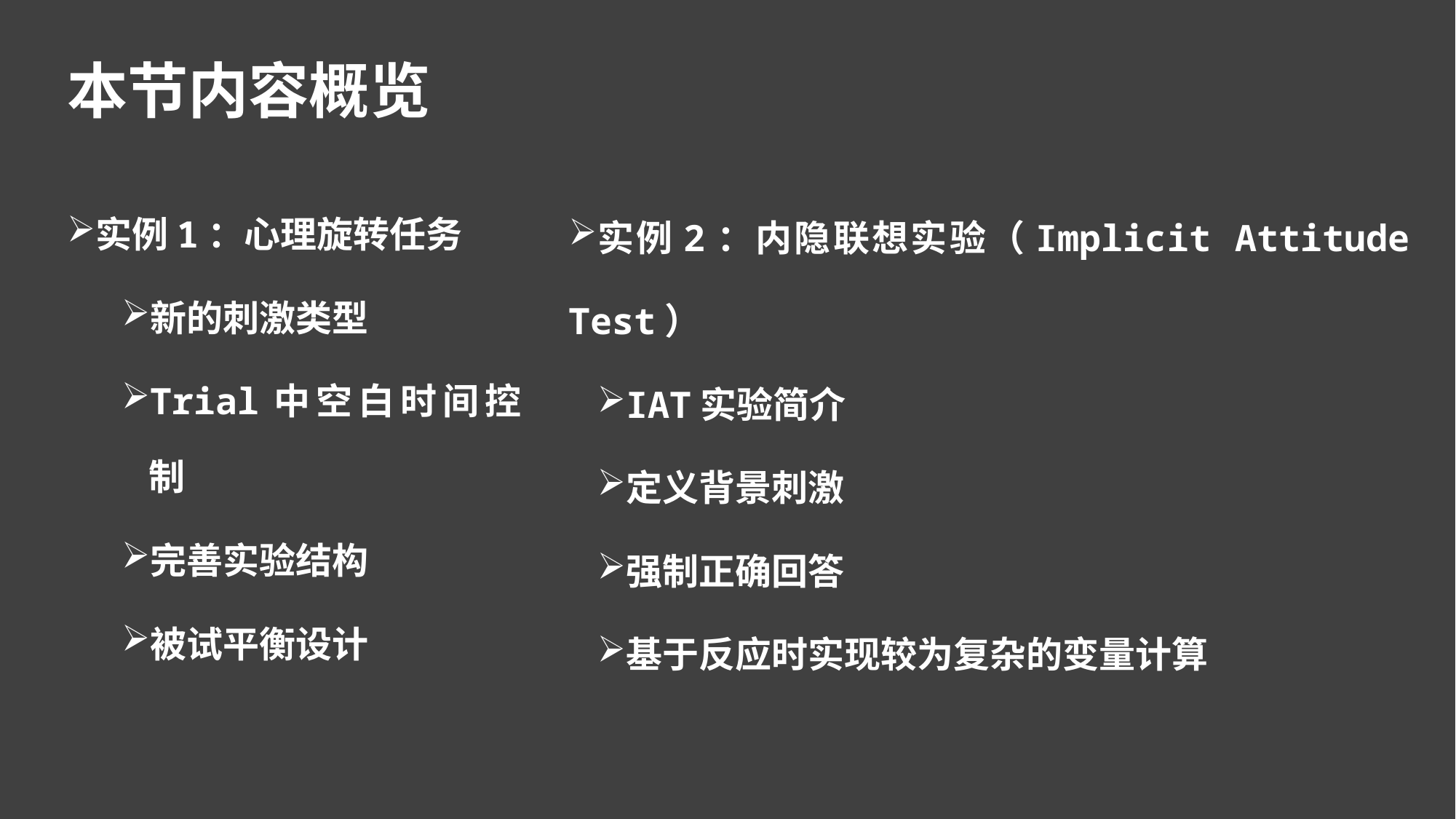

# 本节内容概览
实例2：内隐联想实验（Implicit Attitude Test）
IAT实验简介
定义背景刺激
强制正确回答
基于反应时实现较为复杂的变量计算
实例1：心理旋转任务
新的刺激类型
Trial中空白时间控制
完善实验结构
被试平衡设计